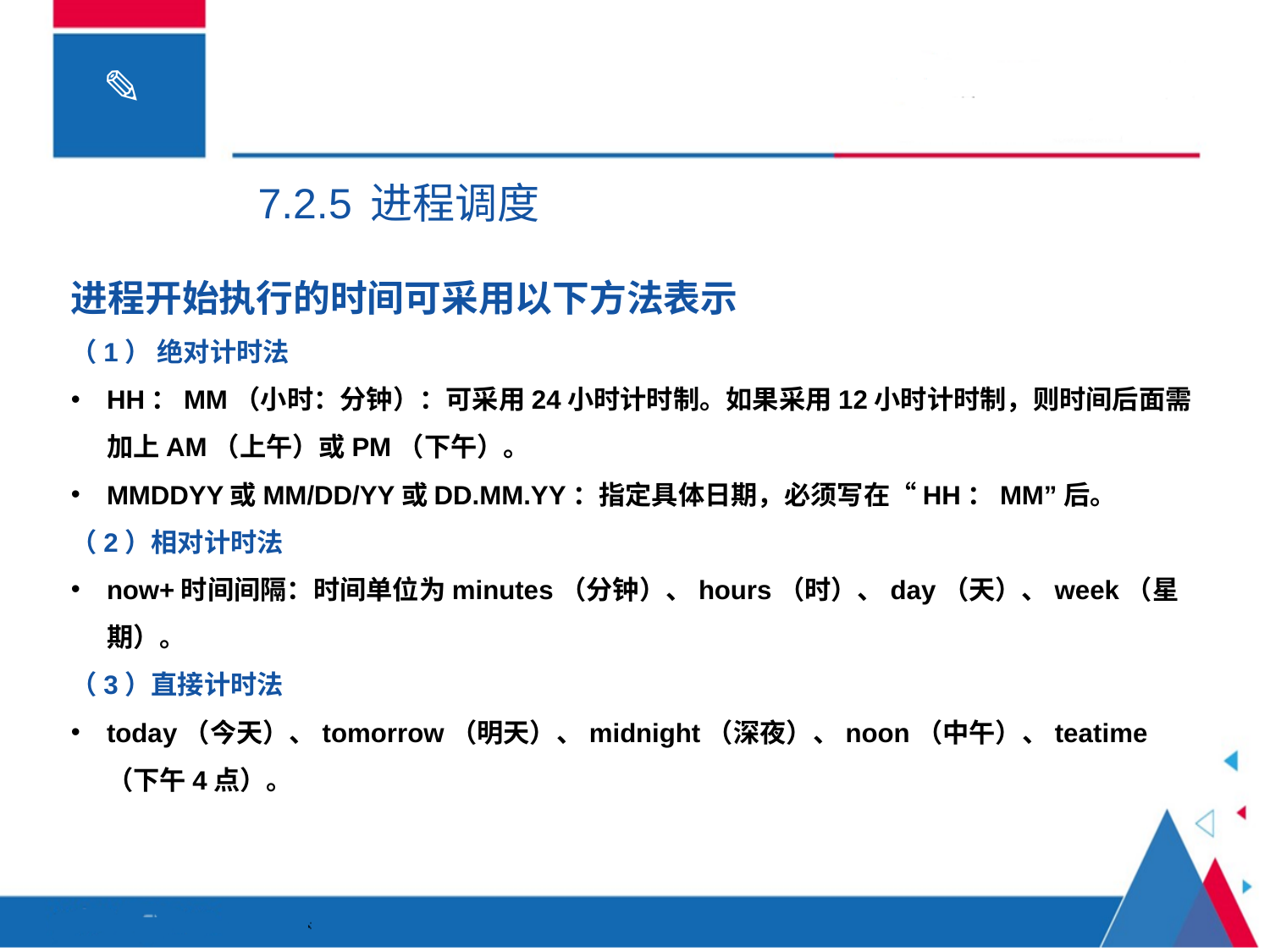

7.2.5  进程调度
进程开始执行的时间可采用以下方法表示
（1） 绝对计时法
HH：MM（小时：分钟）：可采用24小时计时制。如果采用12小时计时制，则时间后面需加上AM（上午）或PM（下午）。
MMDDYY或MM/DD/YY或DD.MM.YY：指定具体日期，必须写在“HH：MM”后。
（2）相对计时法
now+时间间隔：时间单位为minutes（分钟）、hours（时）、day（天）、week（星期）。
（3）直接计时法
today（今天）、tomorrow（明天）、midnight（深夜）、noon（中午）、teatime（下午4点）。